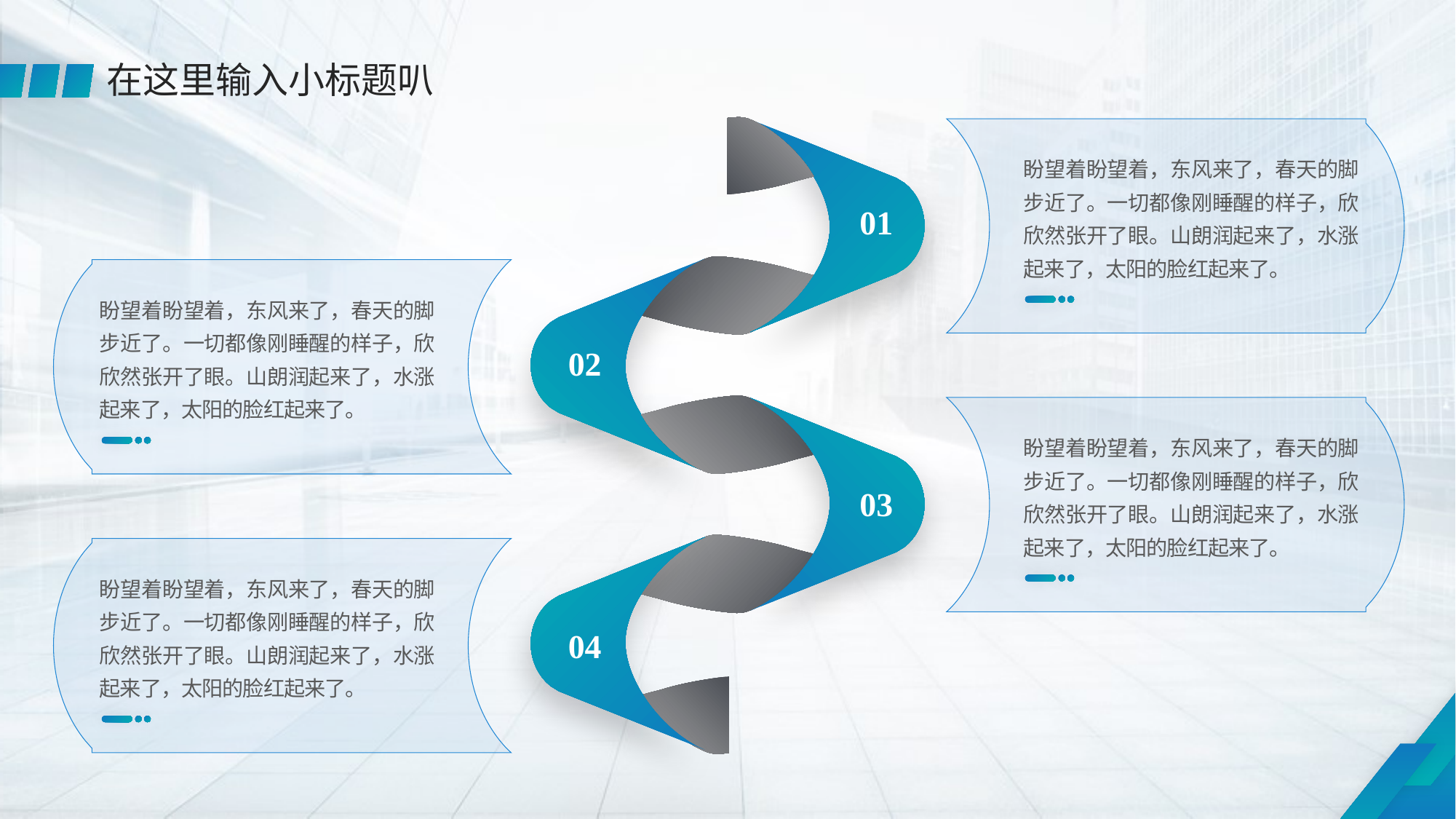

在这里输入小标题叭

01
02
03
04

盼望着盼望着，东风来了，春天的脚步近了。一切都像刚睡醒的样子，欣欣然张开了眼。山朗润起来了，水涨起来了，太阳的脸红起来了。

盼望着盼望着，东风来了，春天的脚步近了。一切都像刚睡醒的样子，欣欣然张开了眼。山朗润起来了，水涨起来了，太阳的脸红起来了。

盼望着盼望着，东风来了，春天的脚步近了。一切都像刚睡醒的样子，欣欣然张开了眼。山朗润起来了，水涨起来了，太阳的脸红起来了。

盼望着盼望着，东风来了，春天的脚步近了。一切都像刚睡醒的样子，欣欣然张开了眼。山朗润起来了，水涨起来了，太阳的脸红起来了。